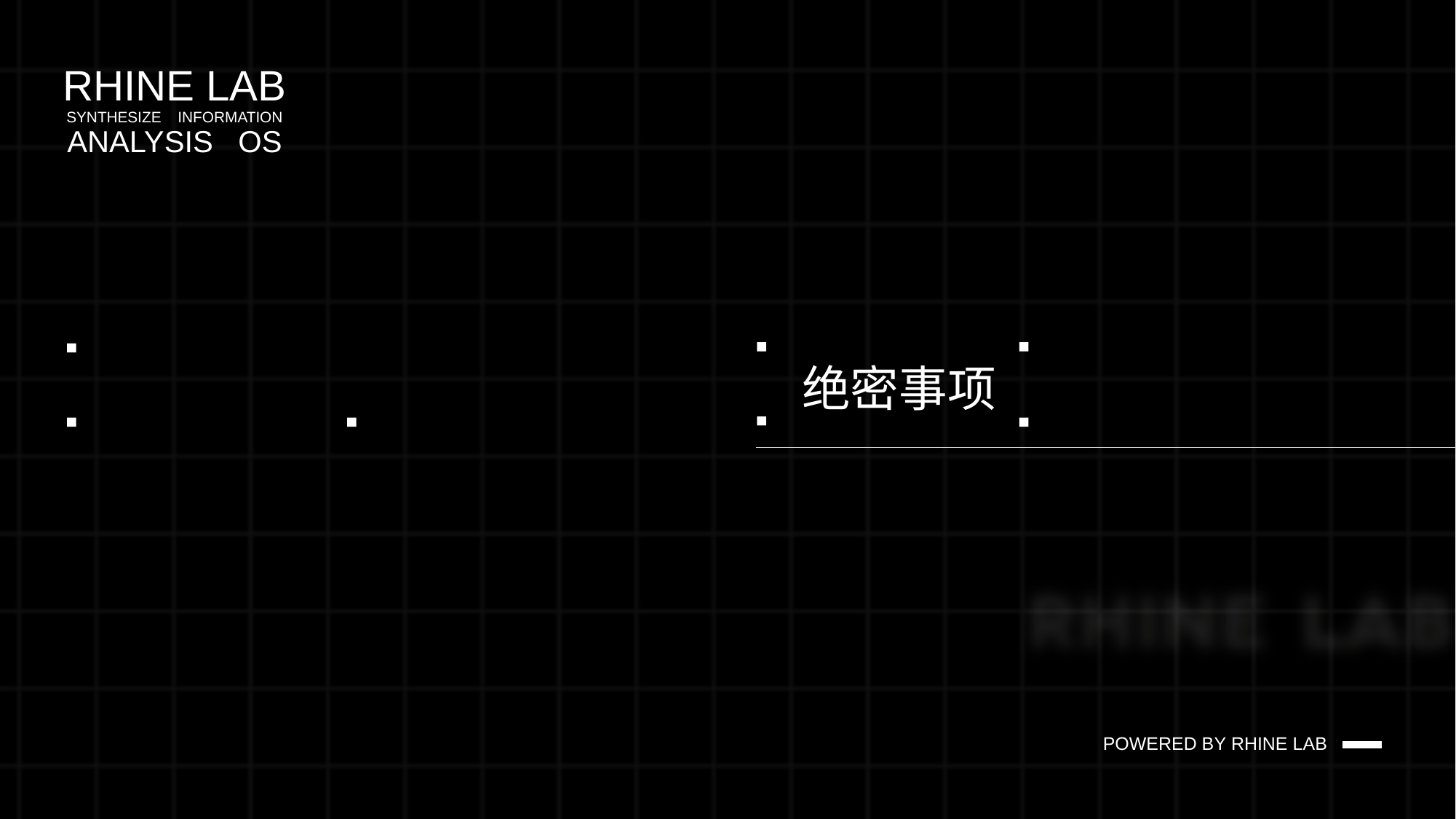

# RHINE LAB SYNTHESIZE    INFORMATION ANALYSIS   OS
rhodeskesi

绝密事项

POWERED BY RHINE LAB